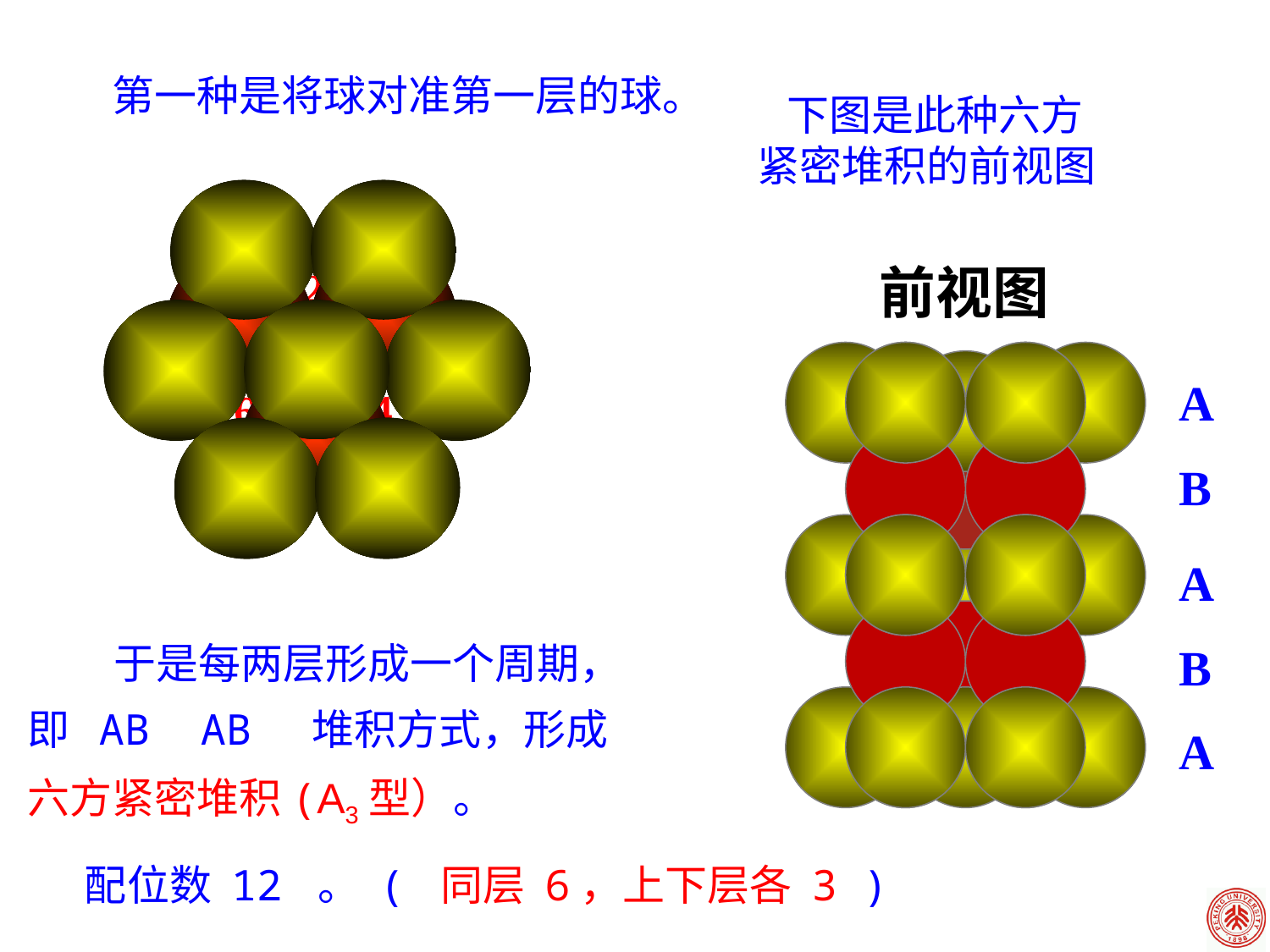

第一种是将球对准第一层的球。
  下图是此种六方
紧密堆积的前视图

2
1
3
4
6
5

前视图

A

B
A
        于是每两层形成一个周期，即  AB  AB  堆积方式，形成六方紧密堆积(A3型）。
B
A
        配位数 12 。 ( 同层 6，上下层各 3 )